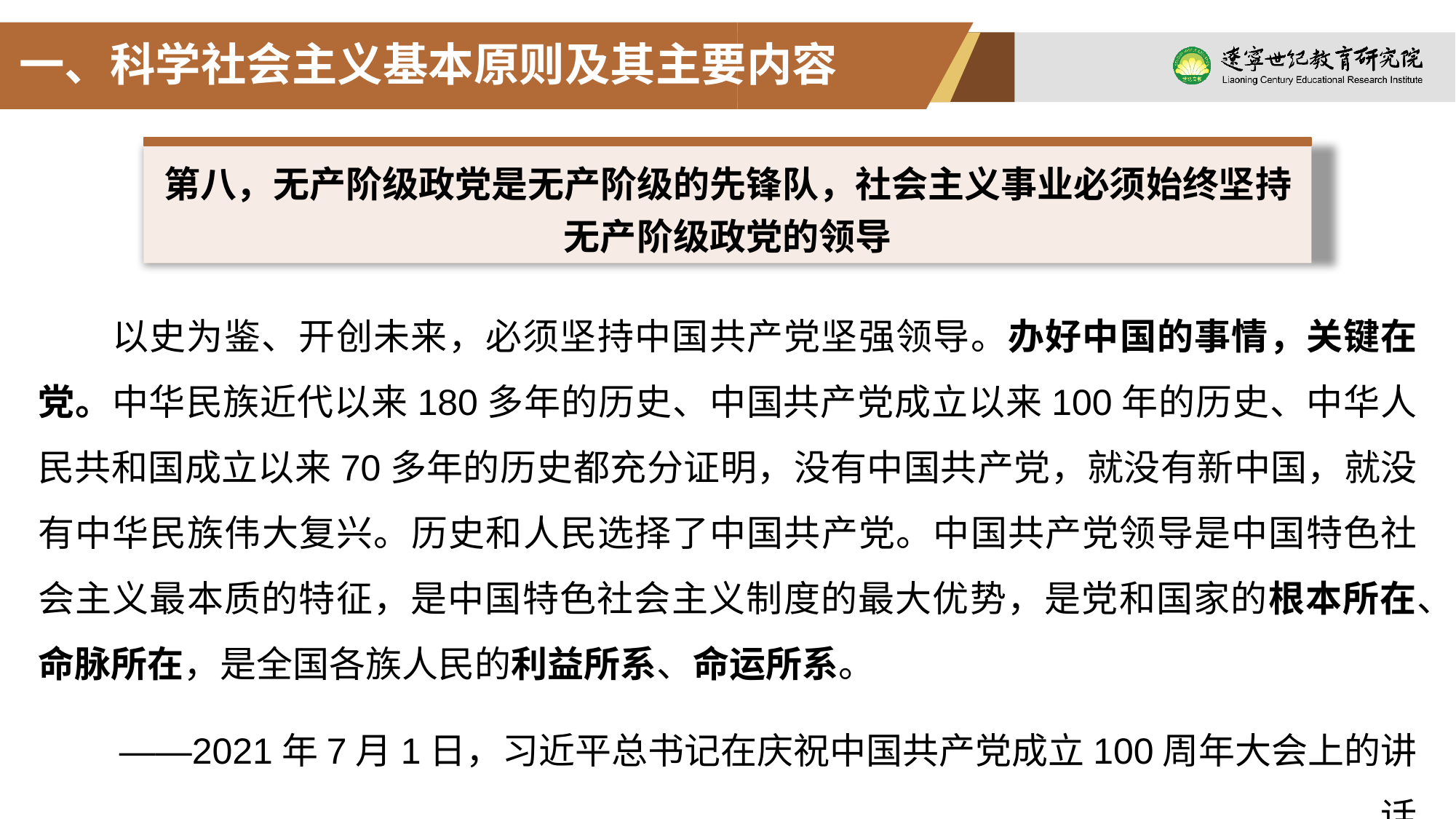

一、科学社会主义基本原则及其主要内容

第八，无产阶级政党是无产阶级的先锋队，社会主义事业必须始终坚持无产阶级政党的领导
以史为鉴、开创未来，必须坚持中国共产党坚强领导。办好中国的事情，关键在党。中华民族近代以来180多年的历史、中国共产党成立以来100年的历史、中华人民共和国成立以来70多年的历史都充分证明，没有中国共产党，就没有新中国，就没有中华民族伟大复兴。历史和人民选择了中国共产党。中国共产党领导是中国特色社会主义最本质的特征，是中国特色社会主义制度的最大优势，是党和国家的根本所在、命脉所在，是全国各族人民的利益所系、命运所系。
——2021年7月1日，习近平总书记在庆祝中国共产党成立100周年大会上的讲话